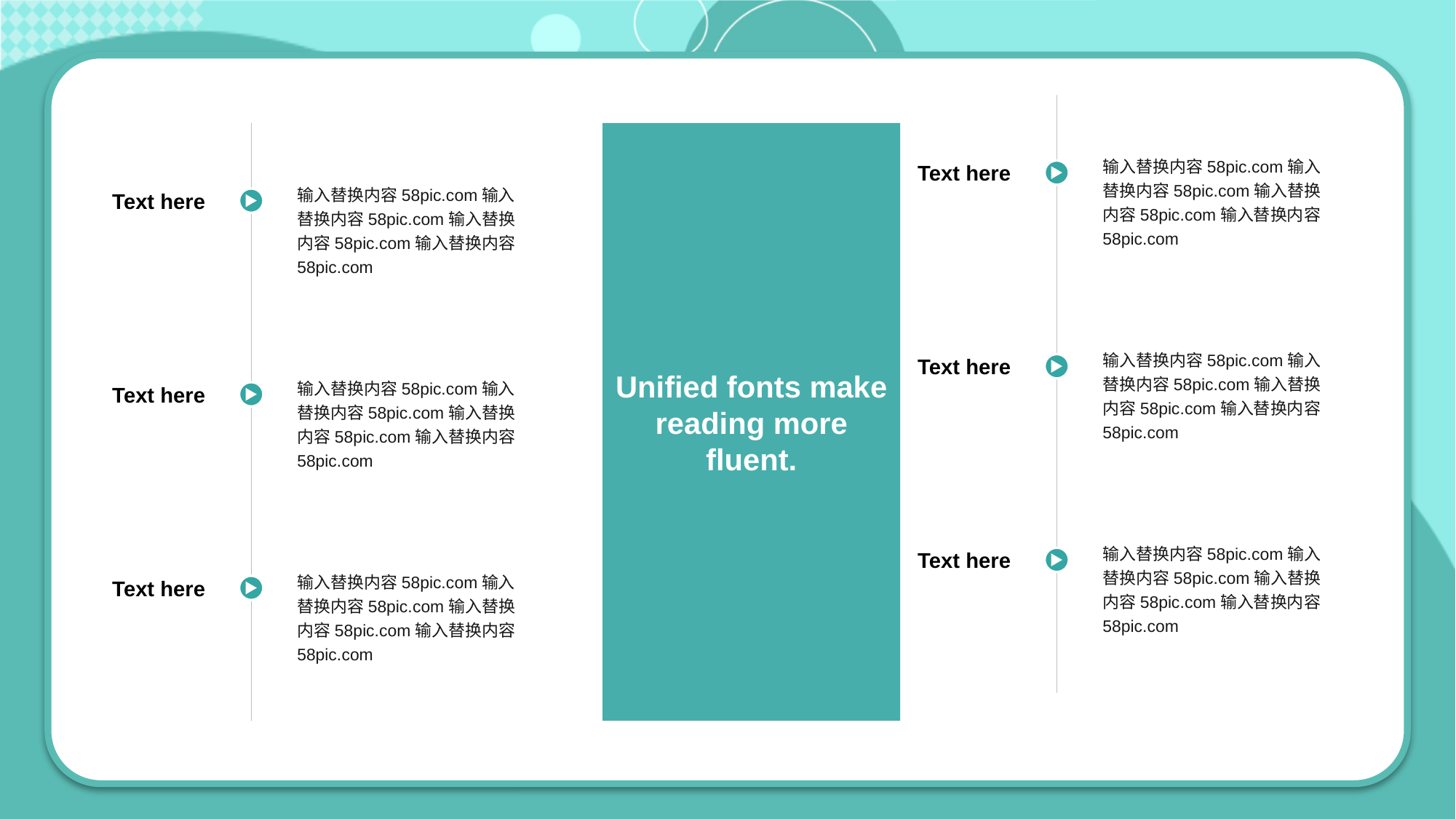

Text here
输入替换内容58pic.com输入替换内容58pic.com输入替换内容58pic.com输入替换内容58pic.com

Text here
输入替换内容58pic.com输入替换内容58pic.com输入替换内容58pic.com输入替换内容58pic.com

Text here
输入替换内容58pic.com输入替换内容58pic.com输入替换内容58pic.com输入替换内容58pic.com

Text here
输入替换内容58pic.com输入替换内容58pic.com输入替换内容58pic.com输入替换内容58pic.com

Text here
输入替换内容58pic.com输入替换内容58pic.com输入替换内容58pic.com输入替换内容58pic.com

Text here
输入替换内容58pic.com输入替换内容58pic.com输入替换内容58pic.com输入替换内容58pic.com

Unified fonts make reading more fluent.